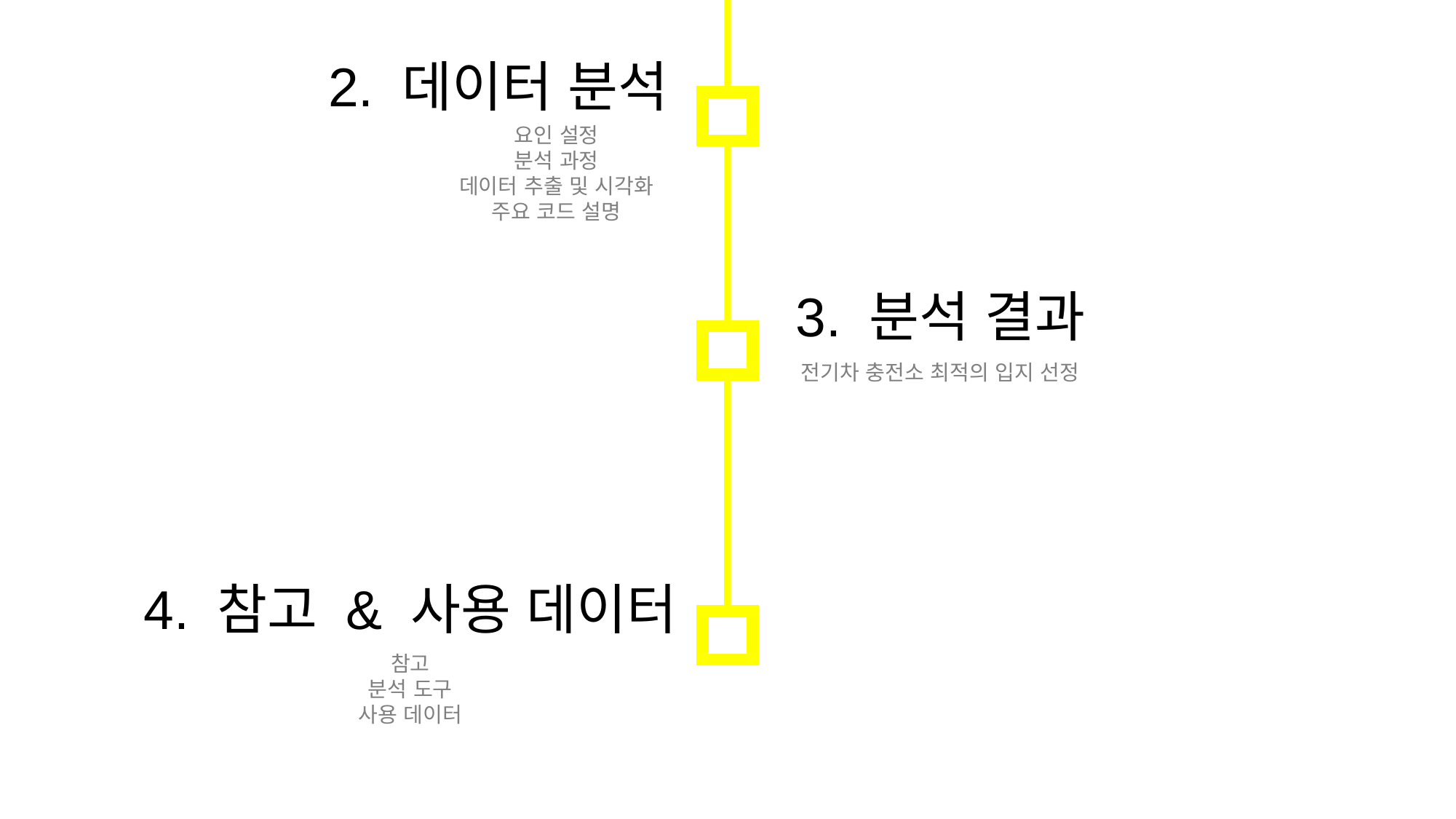

2. 데이터 분석

요인 설정
분석 과정
데이터 추출 및 시각화
주요 코드 설명
3. 분석 결과

전기차 충전소 최적의 입지 선정
4. 참고 & 사용 데이터

참고
분석 도구
사용 데이터